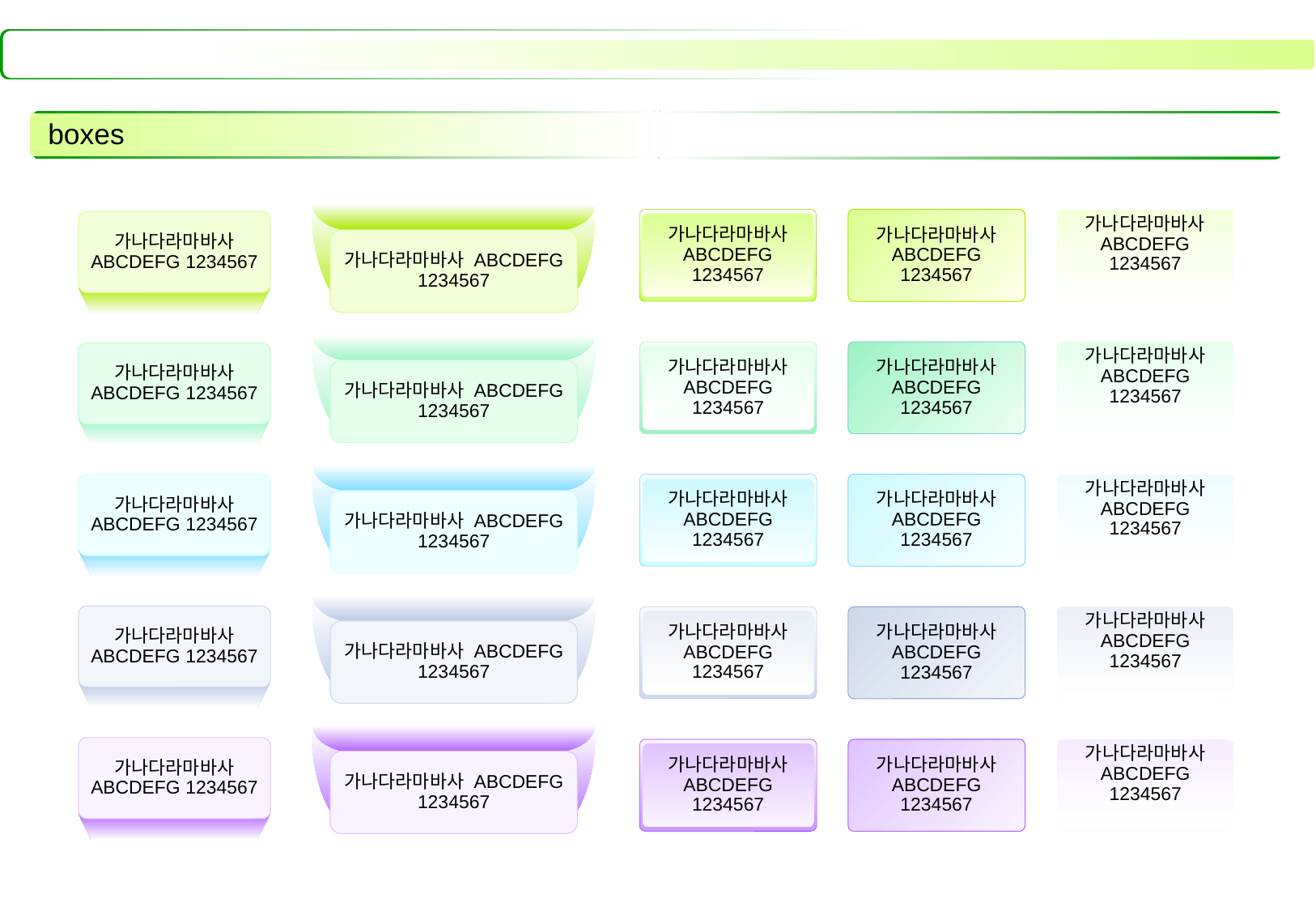

# boxes

가나다라마바사 ABCDEFG 1234567

가나다라마바사 ABCDEFG 1234567
가나다라마바사 ABCDEFG 1234567
가나다라마바사 ABCDEFG 1234567
가나다라마바사 ABCDEFG 1234567

가나다라마바사 ABCDEFG 1234567

가나다라마바사 ABCDEFG 1234567
가나다라마바사 ABCDEFG 1234567
가나다라마바사 ABCDEFG 1234567
가나다라마바사 ABCDEFG 1234567

가나다라마바사 ABCDEFG 1234567

가나다라마바사 ABCDEFG 1234567
가나다라마바사 ABCDEFG 1234567
가나다라마바사 ABCDEFG 1234567
가나다라마바사 ABCDEFG 1234567

가나다라마바사 ABCDEFG 1234567
가나다라마바사 ABCDEFG 1234567

가나다라마바사 ABCDEFG 1234567
가나다라마바사 ABCDEFG 1234567
가나다라마바사 ABCDEFG 1234567

가나다라마바사 ABCDEFG 1234567
가나다라마바사 ABCDEFG 1234567

가나다라마바사 ABCDEFG 1234567
가나다라마바사 ABCDEFG 1234567
가나다라마바사 ABCDEFG 1234567